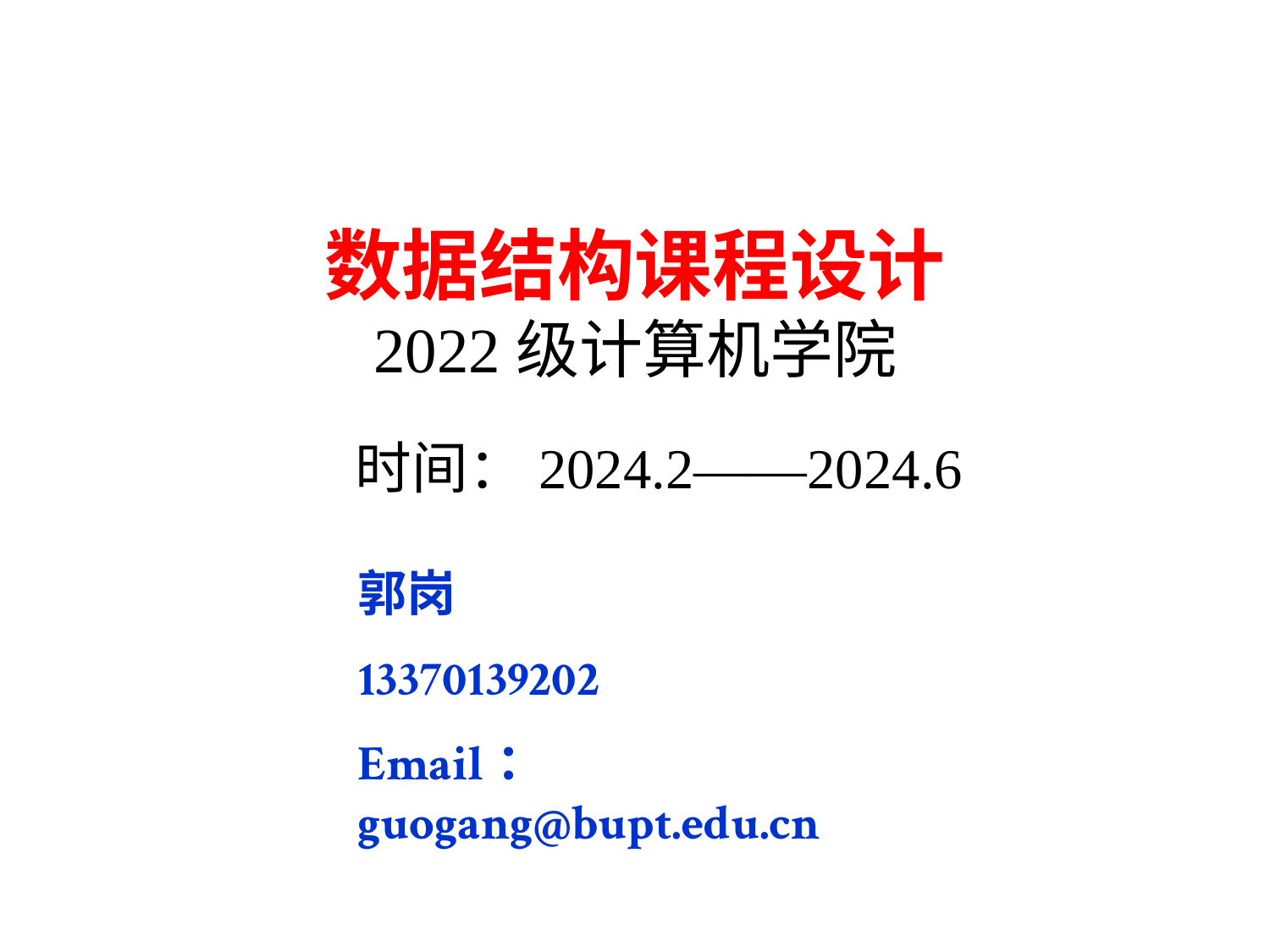

# 数据结构课程设计 2022级计算机学院
时间：2024.2——2024.6
郭岗
13370139202
Email：guogang@bupt.edu.cn